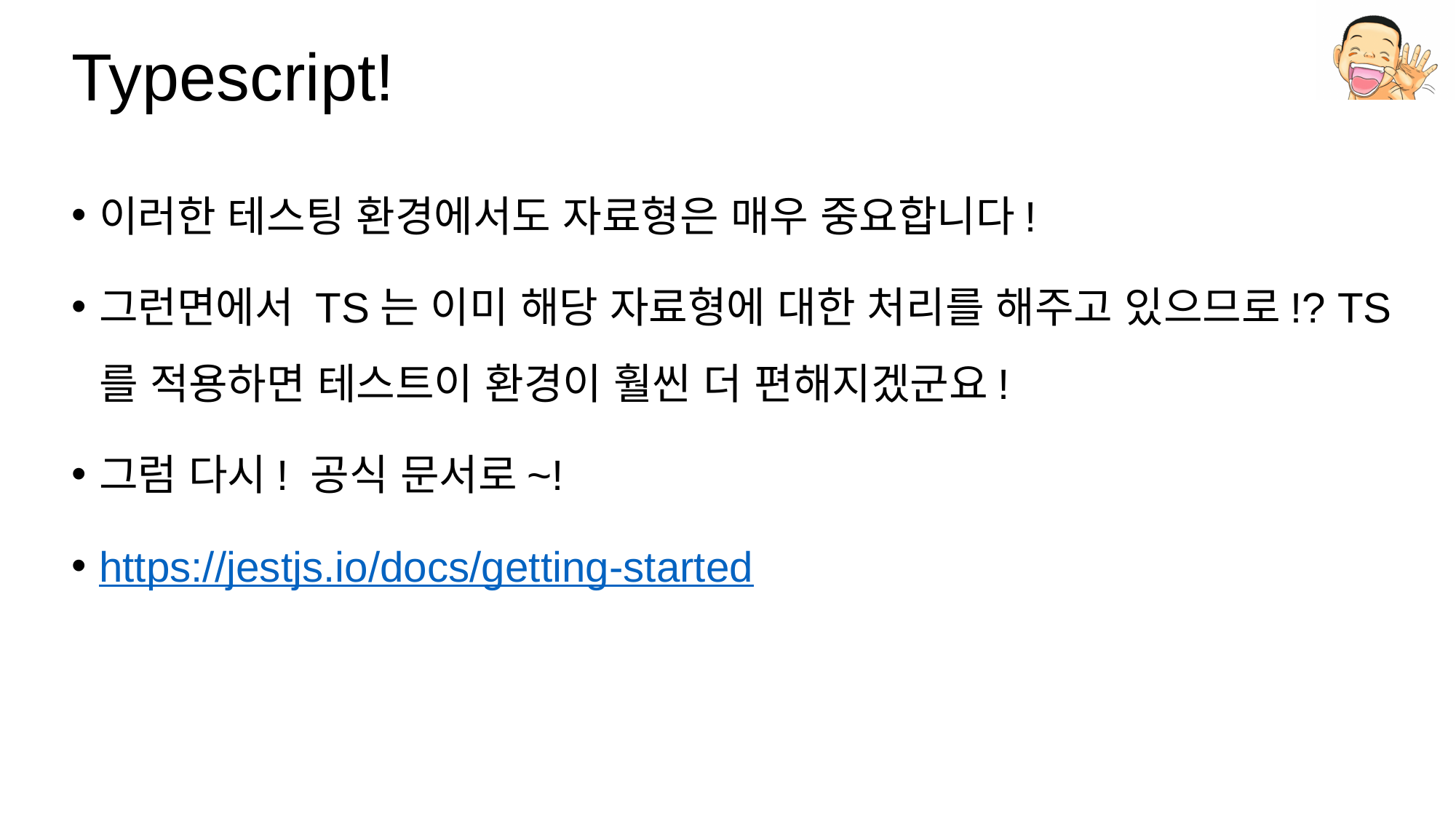

# Typescript!
이러한 테스팅 환경에서도 자료형은 매우 중요합니다!
그런면에서 TS는 이미 해당 자료형에 대한 처리를 해주고 있으므로!? TS 를 적용하면 테스트이 환경이 훨씬 더 편해지겠군요!
그럼 다시! 공식 문서로~!
https://jestjs.io/docs/getting-started